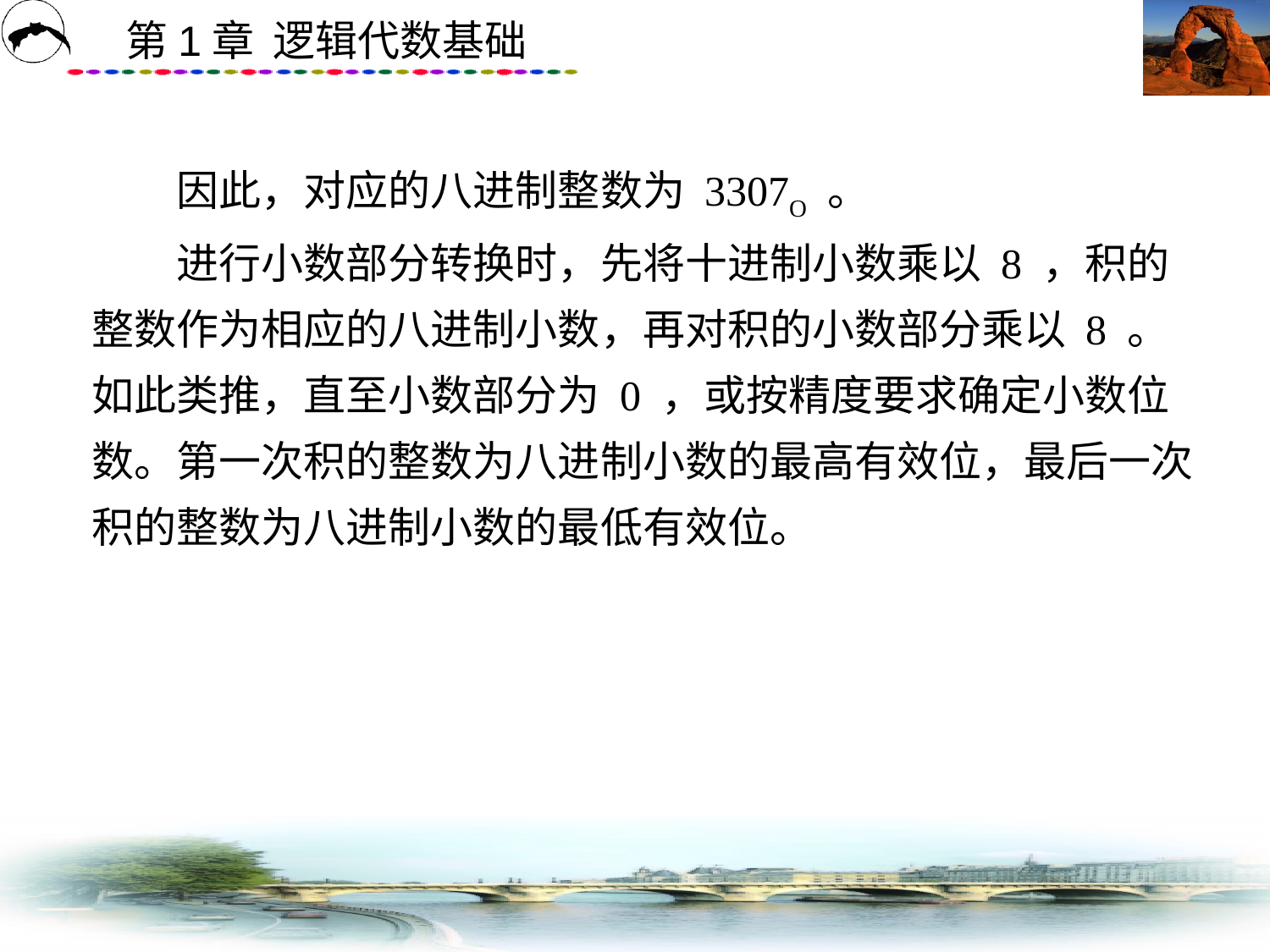

# 因此，对应的八进制整数为 3307O 。 　　进行小数部分转换时，先将十进制小数乘以 8 ，积的整数作为相应的八进制小数，再对积的小数部分乘以 8 。如此类推，直至小数部分为 0 ，或按精度要求确定小数位数。第一次积的整数为八进制小数的最高有效位，最后一次积的整数为八进制小数的最低有效位。